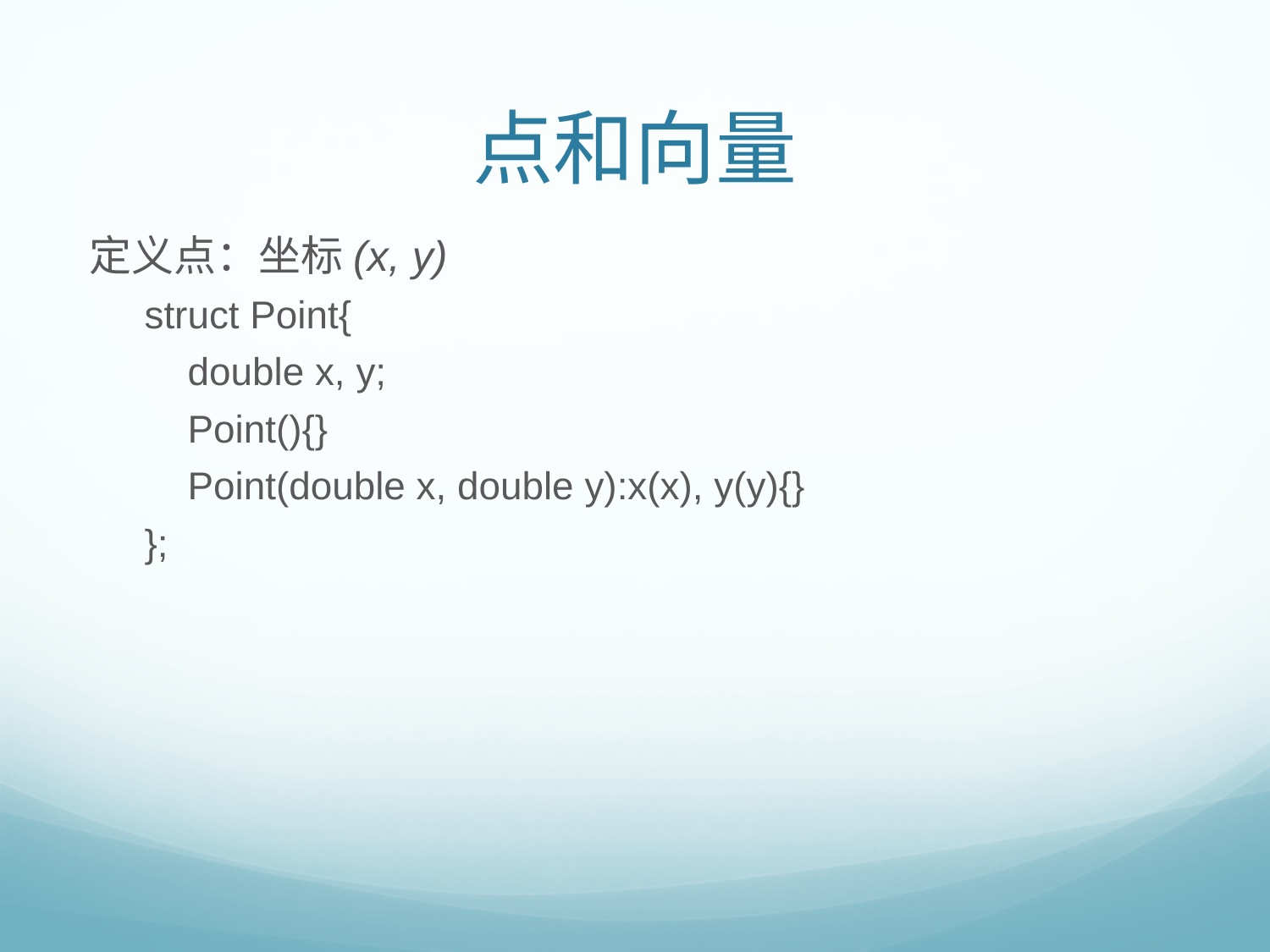

# 点和向量
定义点：坐标(x, y)
struct Point{
    double x, y;
    Point(){}
    Point(double x, double y):x(x), y(y){}
};